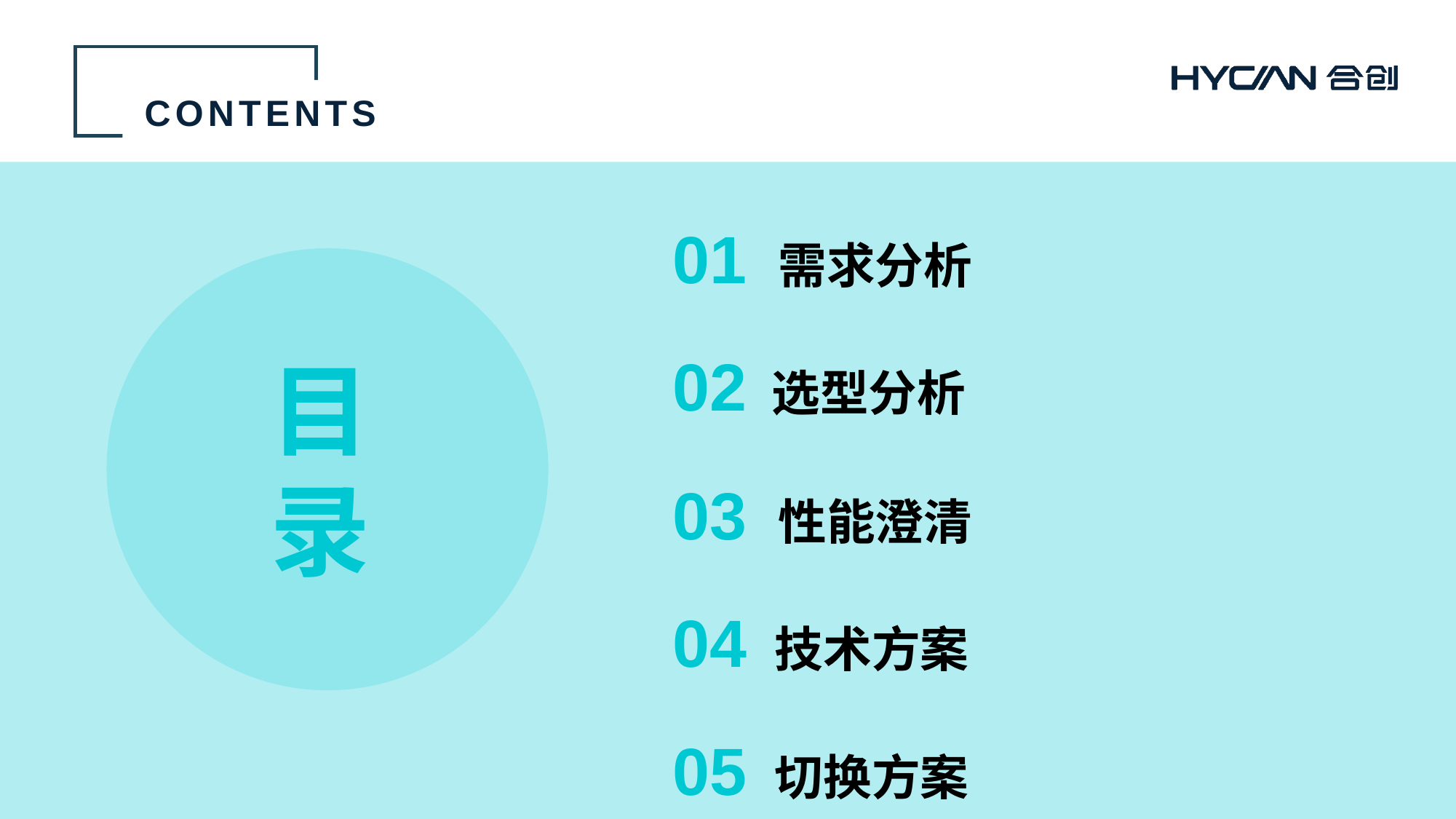

01 需求分析
02 选型分析
03 性能澄清
04 技术方案
05 切换方案

目录